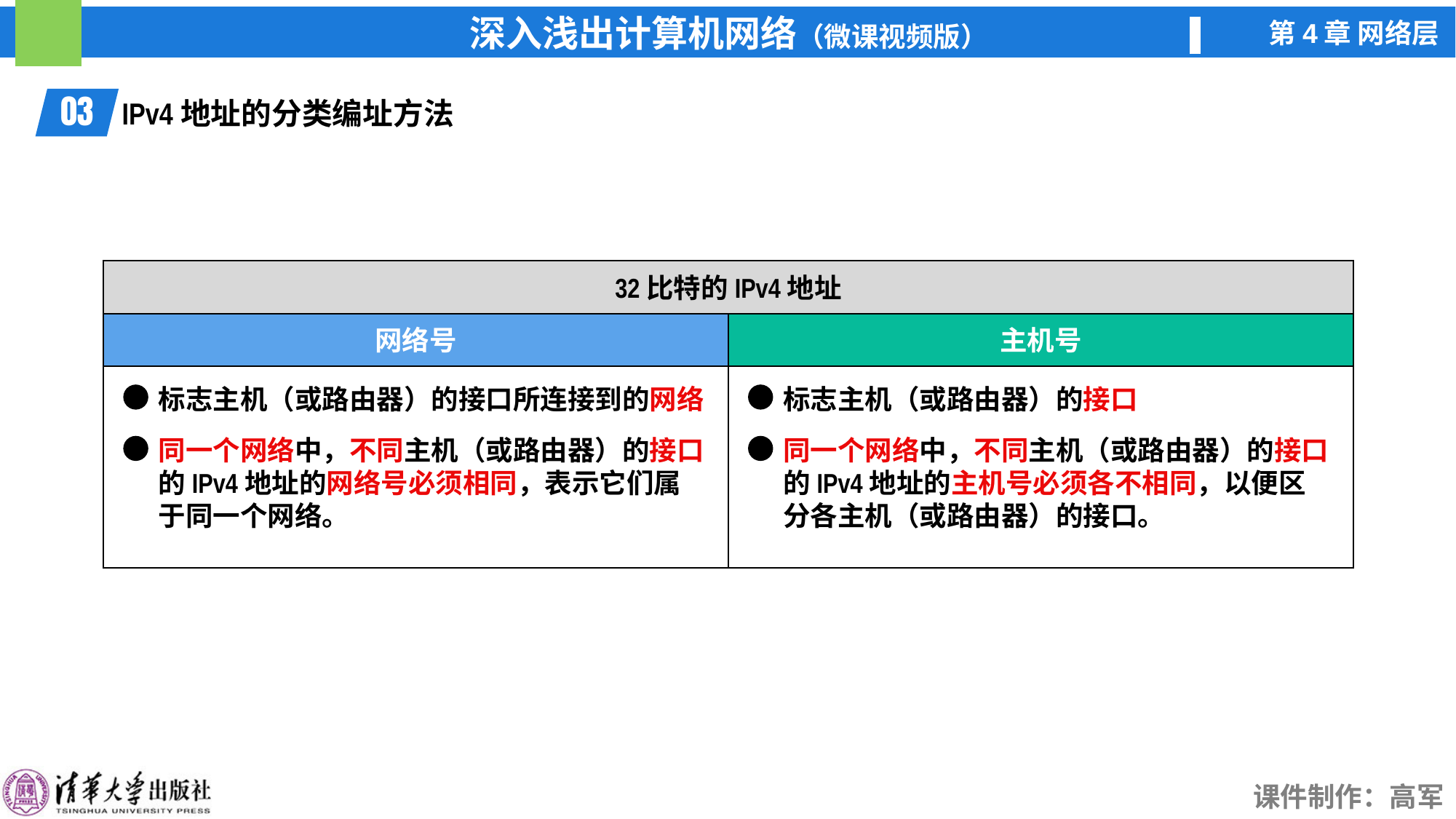

03
IPv4地址的分类编址方法
32比特的IPv4地址
网络号
主机号

标志主机（或路由器）的接口所连接到的网络
标志主机（或路由器）的接口

同一个网络中，不同主机（或路由器）的接口的IPv4地址的网络号必须相同，表示它们属于同一个网络。
同一个网络中，不同主机（或路由器）的接口的IPv4地址的主机号必须各不相同，以便区分各主机（或路由器）的接口。